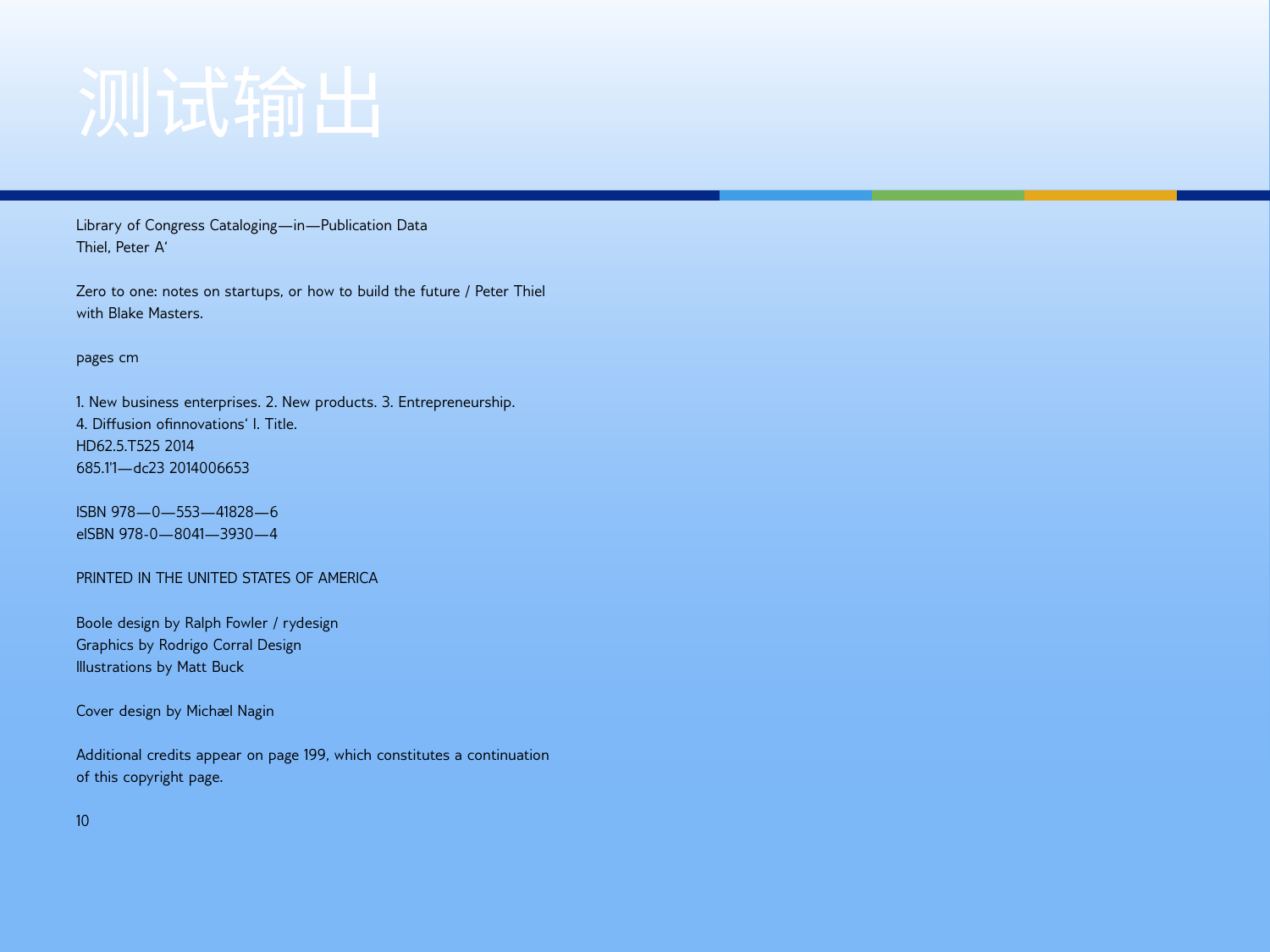

# 测试输出
Library of Congress Cataloging—in—Publication Data
Thiel, Peter A‘

Zero to one: notes on startups, or how to build the future / Peter Thiel
with Blake Masters.

pages cm

1. New business enterprises. 2. New products. 3. Entrepreneurship.
4. Diffusion ofinnovations‘ I. Title.
HD62.5.T525 2014
685.1'1—dc23 2014006653

ISBN 978—0—553—41828—6
eISBN 978-0—8041—3930—4

PRINTED IN THE UNITED STATES OF AMERICA

Boole design by Ralph Fowler / rydesign
Graphics by Rodrigo Corral Design
Illustrations by Matt Buck

Cover design by Michael Nagin

Additional credits appear on page 199, which constitutes a continuation
of this copyright page.

10